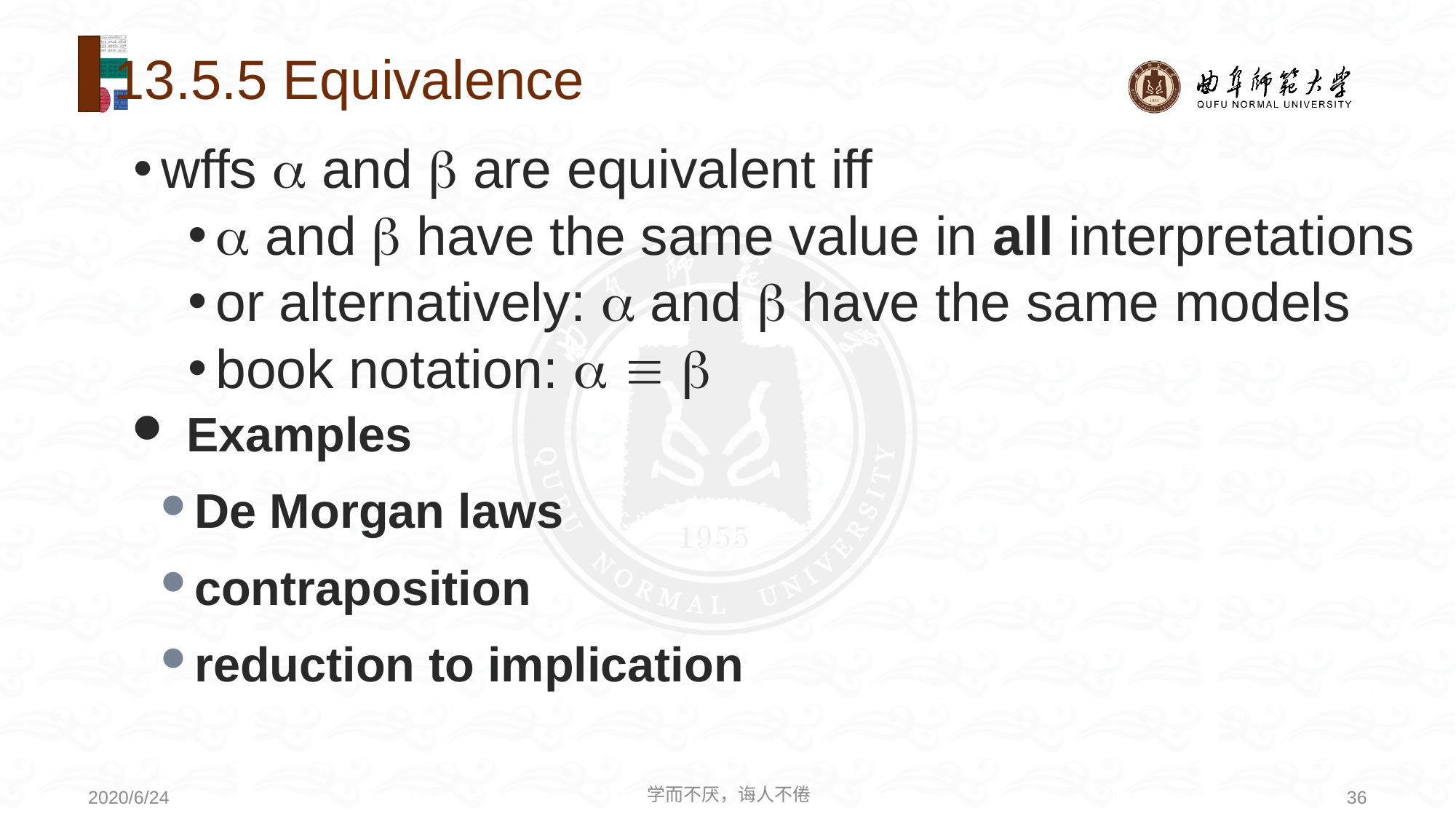

# 13.5.5 Equivalence
wffs α and β are equivalent iff
α and β have the same value in all interpretations
or alternatively: α and β have the same models
book notation: α ≡ β
Examples
De Morgan laws
contraposition
reduction to implication
学而不厌，诲人不倦
36
2020/6/24